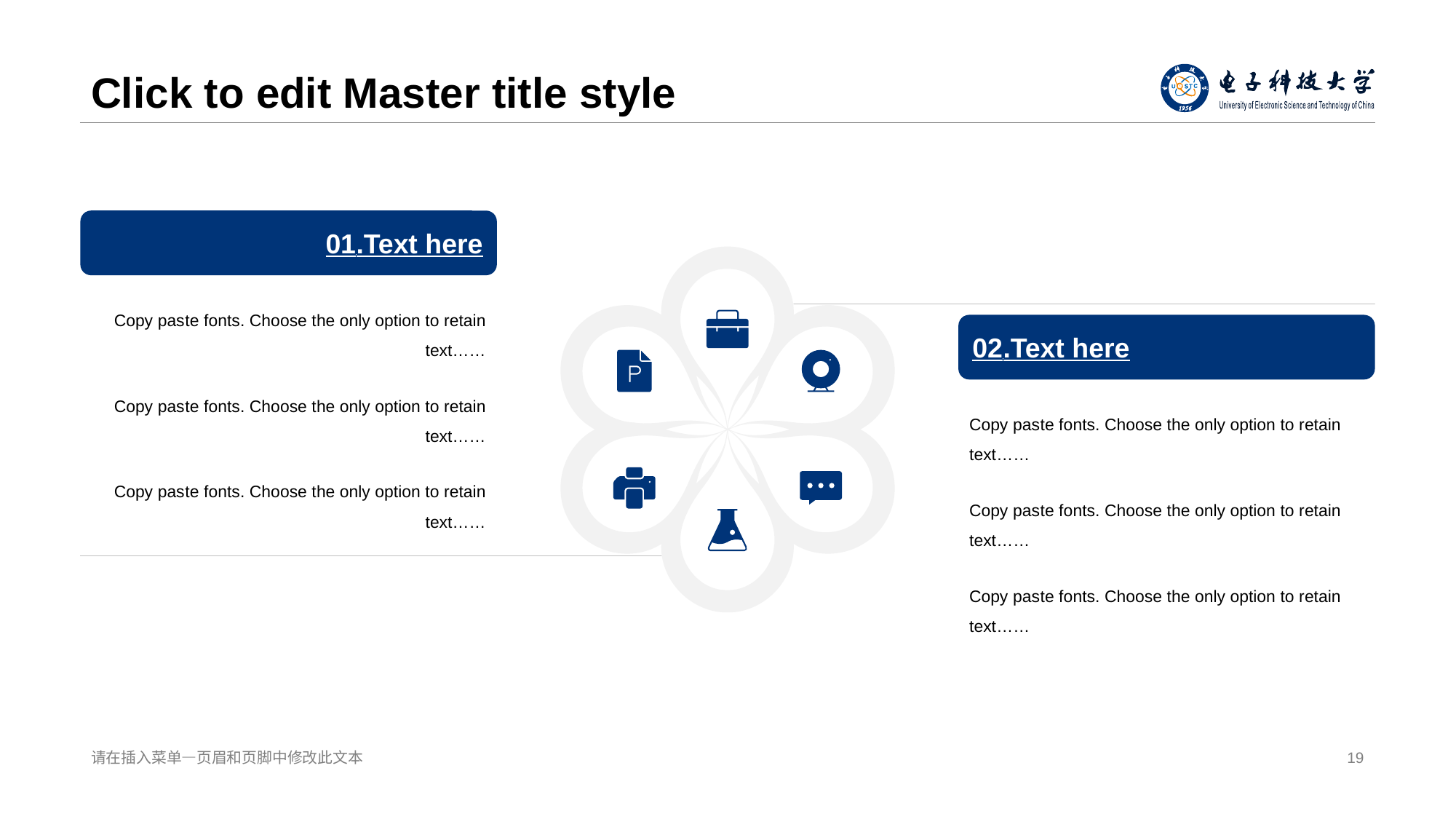

# Clic k to edit Master title style
01 .Text here

Copy pas te fonts. Choose the only option to retain text……
02 .Text here
Copy pas te fonts. Choose the only option to retain text……
Copy pas te fonts. Choose the only option to retain text……
Copy pas te fonts. Choose the only option to retain text……
Copy pas te fonts. Choose the only option to retain text……
Copy pas te fonts. Choose the only option to retain text……
请在插 入菜单—页眉和页脚中修改此文本
19